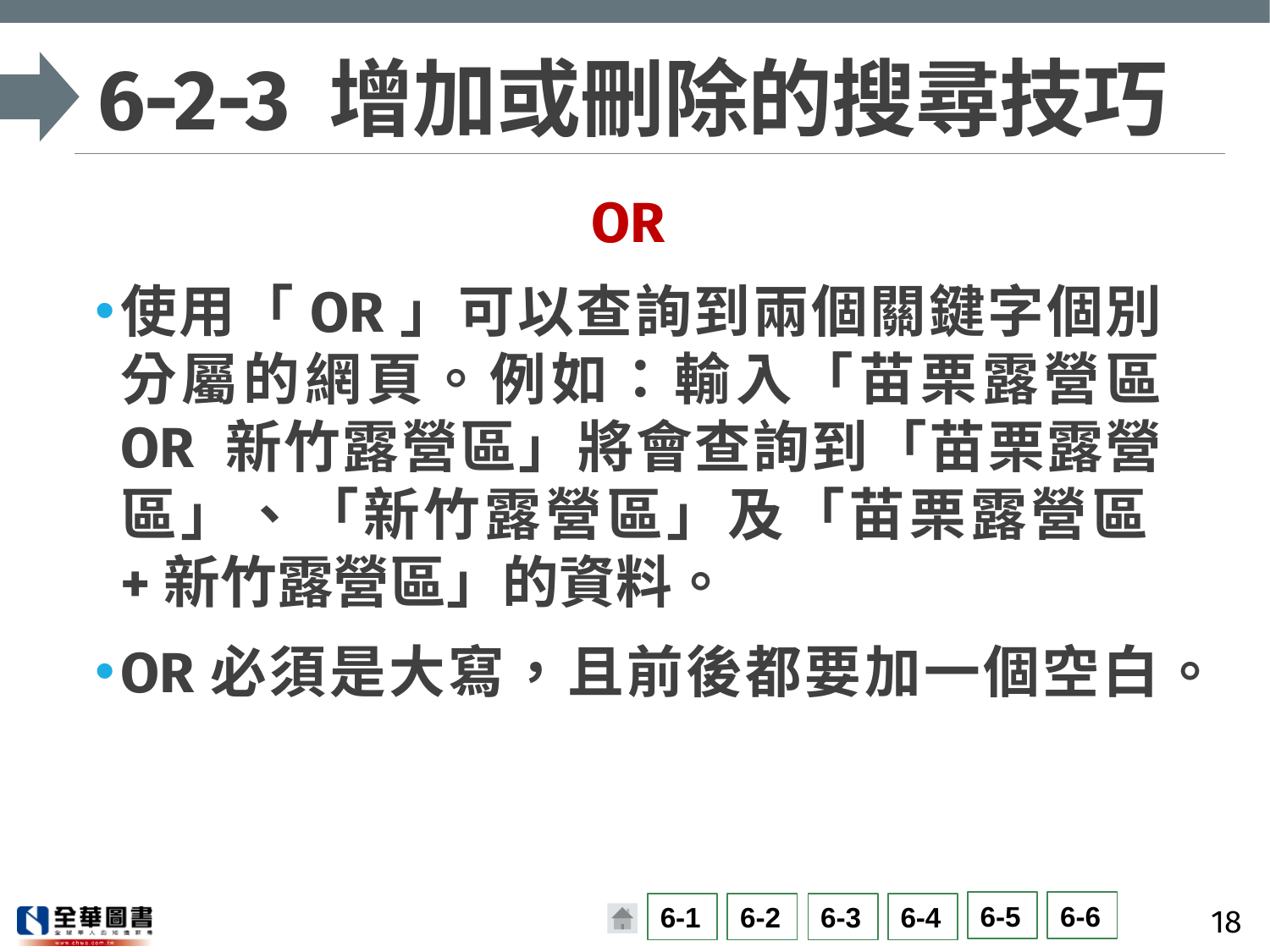

# 6-2-3 增加或刪除的搜尋技巧
OR
使用「OR」可以查詢到兩個關鍵字個別分屬的網頁。例如：輸入「苗栗露營區 OR 新竹露營區」將會查詢到「苗栗露營區」、「新竹露營區」及「苗栗露營區+新竹露營區」的資料。
OR必須是大寫，且前後都要加一個空白。
18